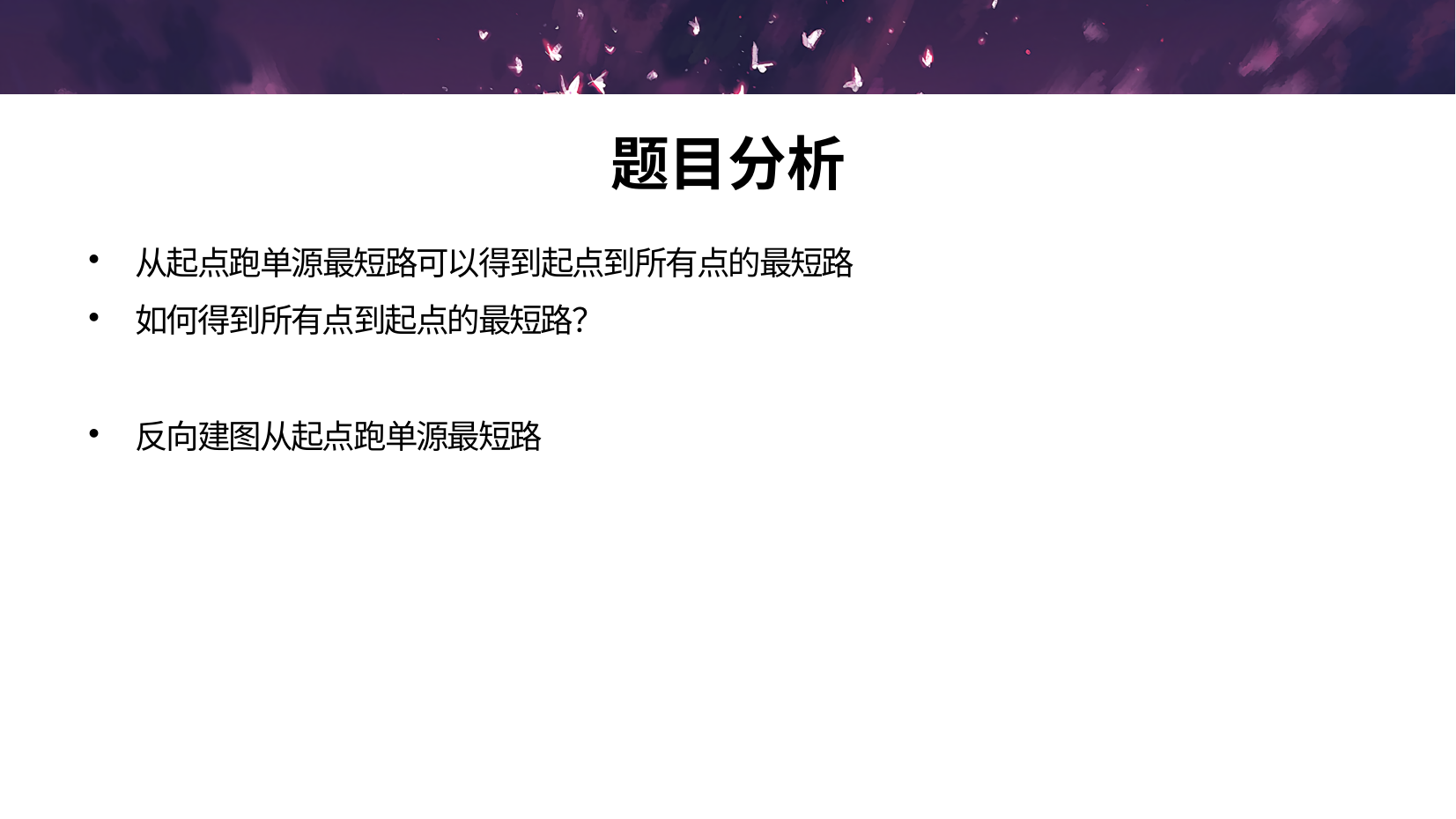

题目分析
从起点跑单源最短路可以得到起点到所有点的最短路
如何得到所有点到起点的最短路？

反向建图从起点跑单源最短路